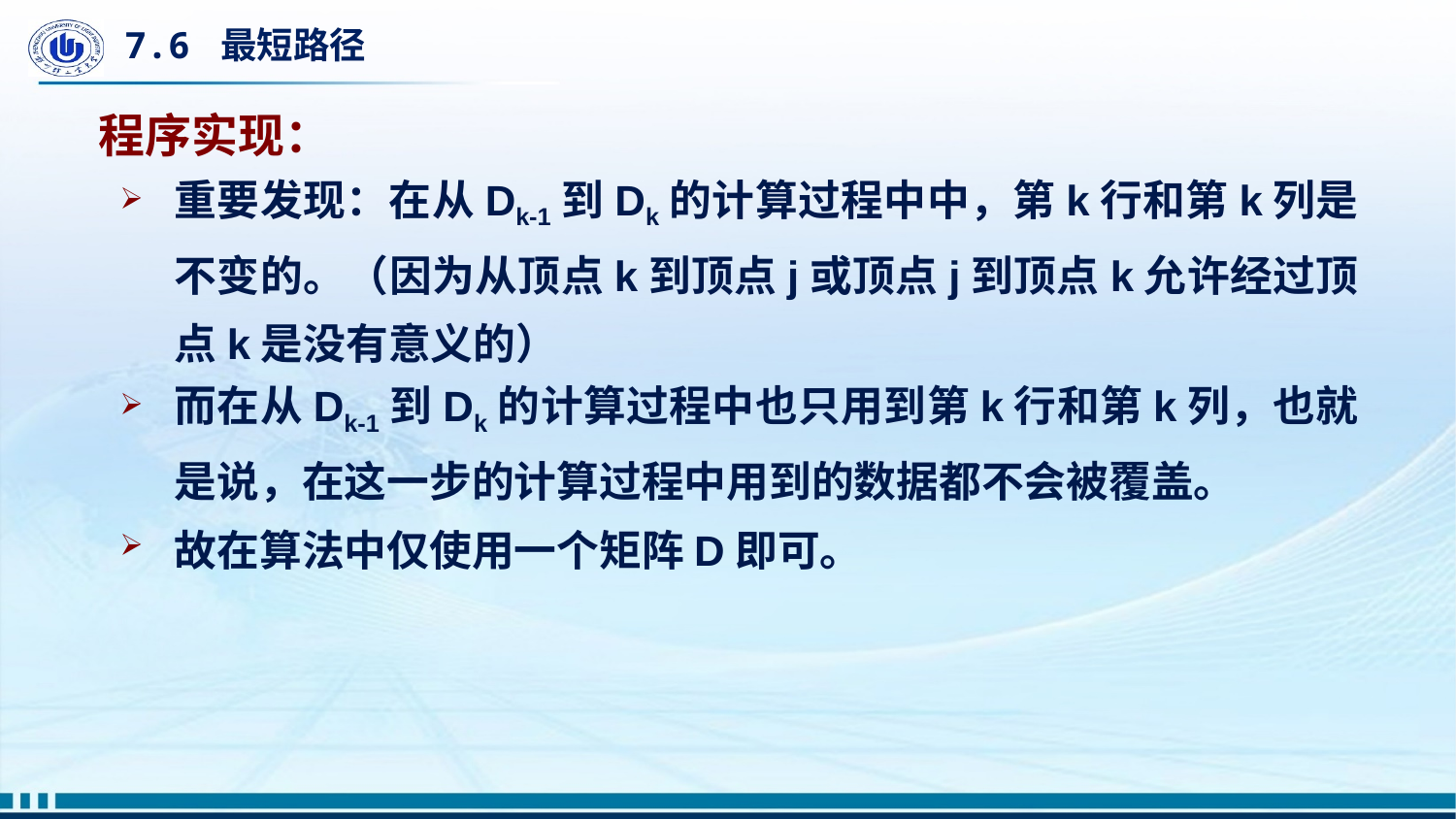

# 7.6 最短路径
程序实现：
重要发现：在从Dk-1到Dk的计算过程中中，第k行和第k列是不变的。（因为从顶点k到顶点j或顶点j到顶点k允许经过顶点k是没有意义的）
而在从Dk-1到Dk的计算过程中也只用到第k行和第k列，也就是说，在这一步的计算过程中用到的数据都不会被覆盖。
故在算法中仅使用一个矩阵D即可。